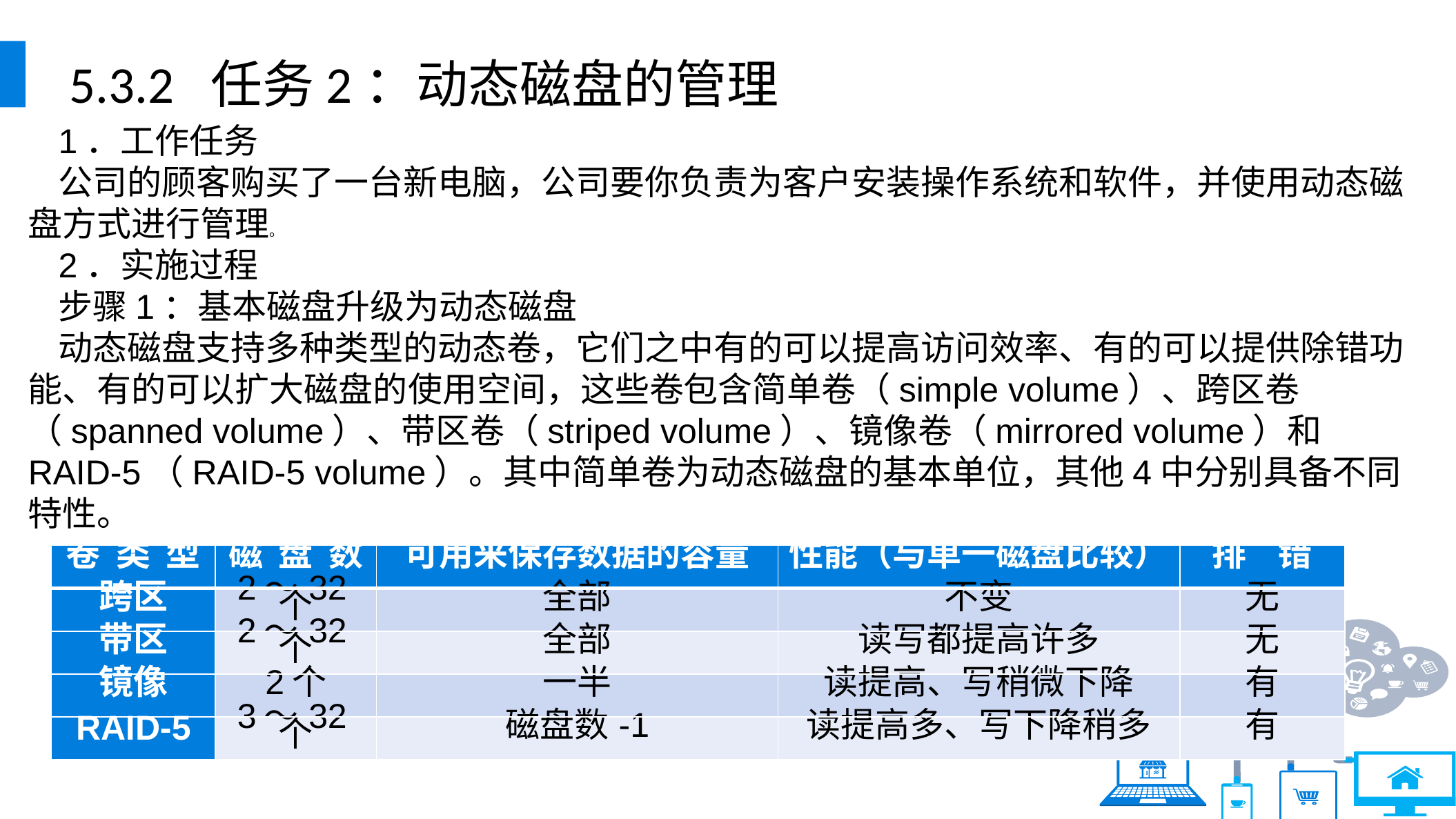

5.3.2  任务2：动态磁盘的管理

1．工作任务
公司的顾客购买了一台新电脑，公司要你负责为客户安装操作系统和软件，并使用动态磁盘方式进行管理。
2．实施过程
步骤1：基本磁盘升级为动态磁盘
动态磁盘支持多种类型的动态卷，它们之中有的可以提高访问效率、有的可以提供除错功能、有的可以扩大磁盘的使用空间，这些卷包含简单卷（simple volume）、跨区卷（spanned volume）、带区卷（striped volume）、镜像卷（mirrored volume）和 RAID-5（RAID-5 volume）。其中简单卷为动态磁盘的基本单位，其他4中分别具备不同特性。

| 卷 类 型 | 磁 盘 数 | 可用来保存数据的容量 | 性能（与单一磁盘比较） | 排 错 |
| --- | --- | --- | --- | --- |
| 跨区 | 2～32个 | 全部 | 不变 | 无 |
| 带区 | 2～32个 | 全部 | 读写都提高许多 | 无 |
| 镜像 | 2个 | 一半 | 读提高、写稍微下降 | 有 |
| RAID-5 | 3～32个 | 磁盘数-1 | 读提高多、写下降稍多 | 有 |